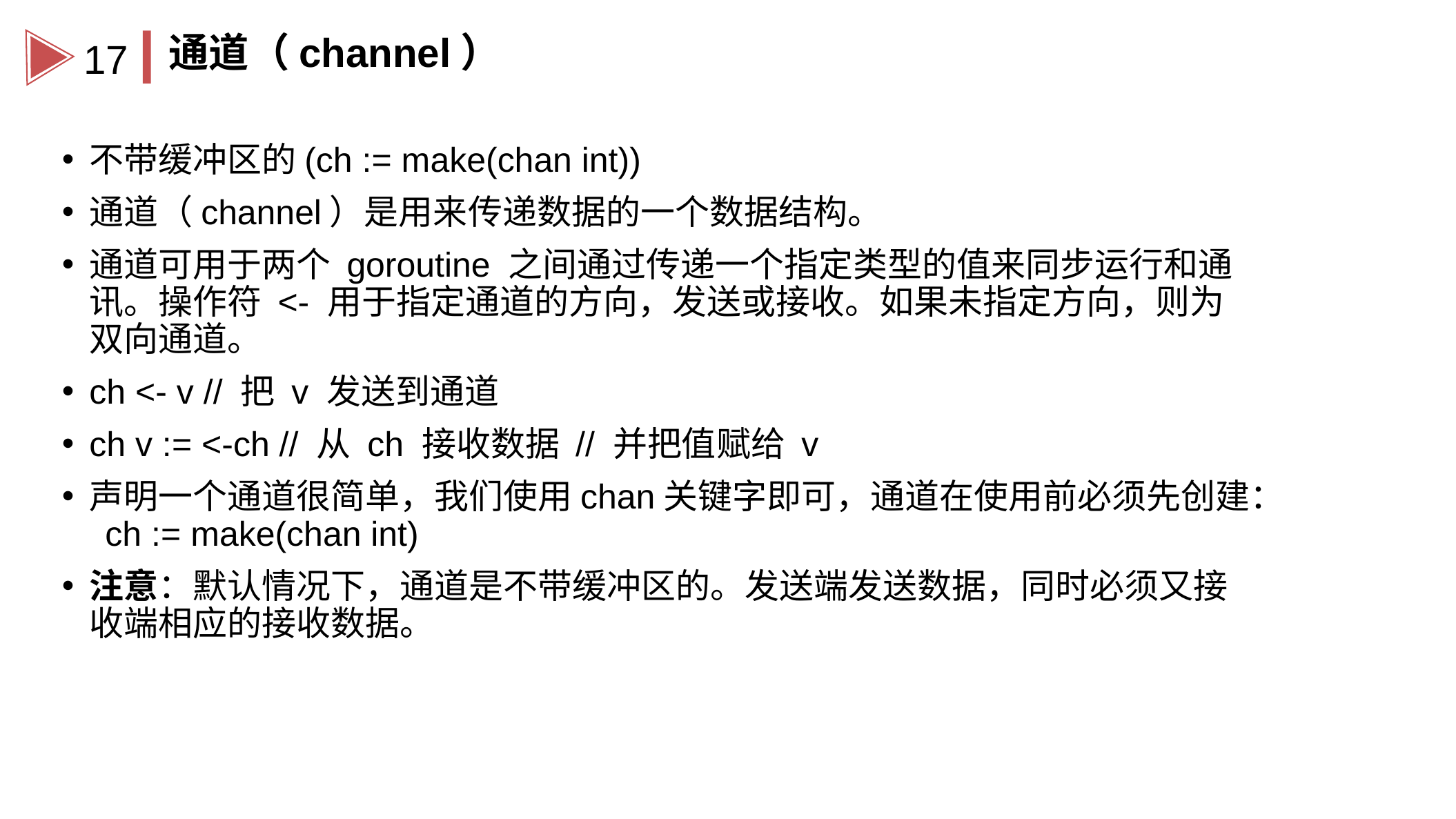

通道（channel）
17

不带缓冲区的(ch := make(chan int))
通道（channel）是用来传递数据的一个数据结构。
通道可用于两个 goroutine 之间通过传递一个指定类型的值来同步运行和通讯。操作符 <- 用于指定通道的方向，发送或接收。如果未指定方向，则为双向通道。
ch <- v // 把 v 发送到通道
ch v := <-ch // 从 ch 接收数据 // 并把值赋给 v
声明一个通道很简单，我们使用chan关键字即可，通道在使用前必须先创建： ch := make(chan int)
注意：默认情况下，通道是不带缓冲区的。发送端发送数据，同时必须又接收端相应的接收数据。